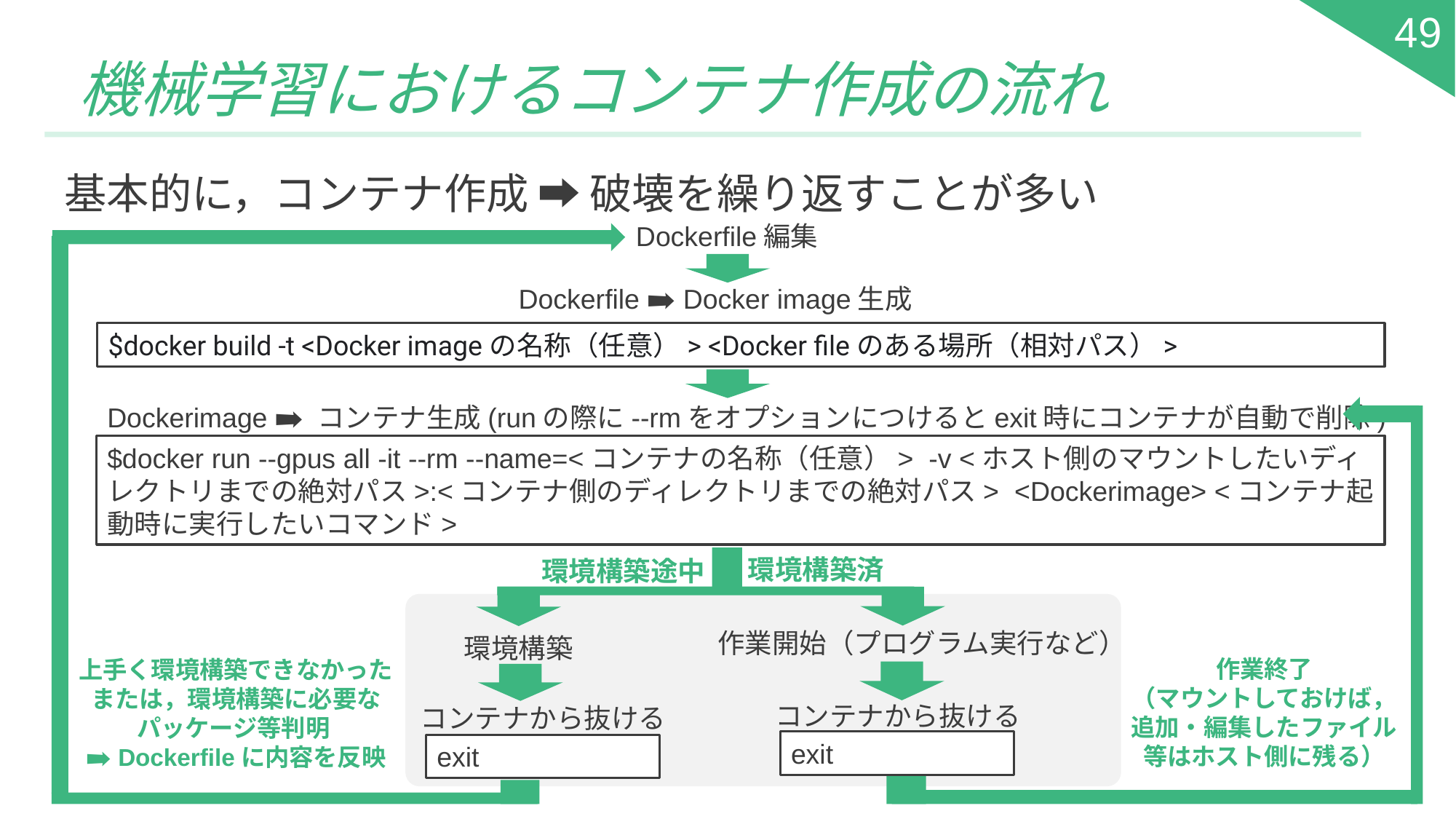

49
# 機械学習におけるコンテナ作成の流れ
基本的に，コンテナ作成 ➡ 破壊を繰り返すことが多い
Dockerfile編集

Dockerfile ➡ Docker image生成
$docker build -t <Docker imageの名称（任意）> <Docker fileのある場所（相対パス）>

Dockerimage ➡ コンテナ生成(runの際に--rmをオプションにつけるとexit時にコンテナが自動で削除)

$docker run --gpus all -it --rm --name=<コンテナの名称（任意）>  -v <ホスト側のマウントしたいディレクトリまでの絶対パス>:<コンテナ側のディレクトリまでの絶対パス>  <Dockerimage> <コンテナ起動時に実行したいコマンド>
環境構築済

環境構築途中

作業開始（プログラム実行など）
環境構築
作業終了
（マウントしておけば，
追加・編集したファイル等はホスト側に残る）
上手く環境構築できなかった
または，環境構築に必要なパッケージ等判明
➡ Dockerfileに内容を反映

コンテナから抜ける
コンテナから抜ける
exit
exit